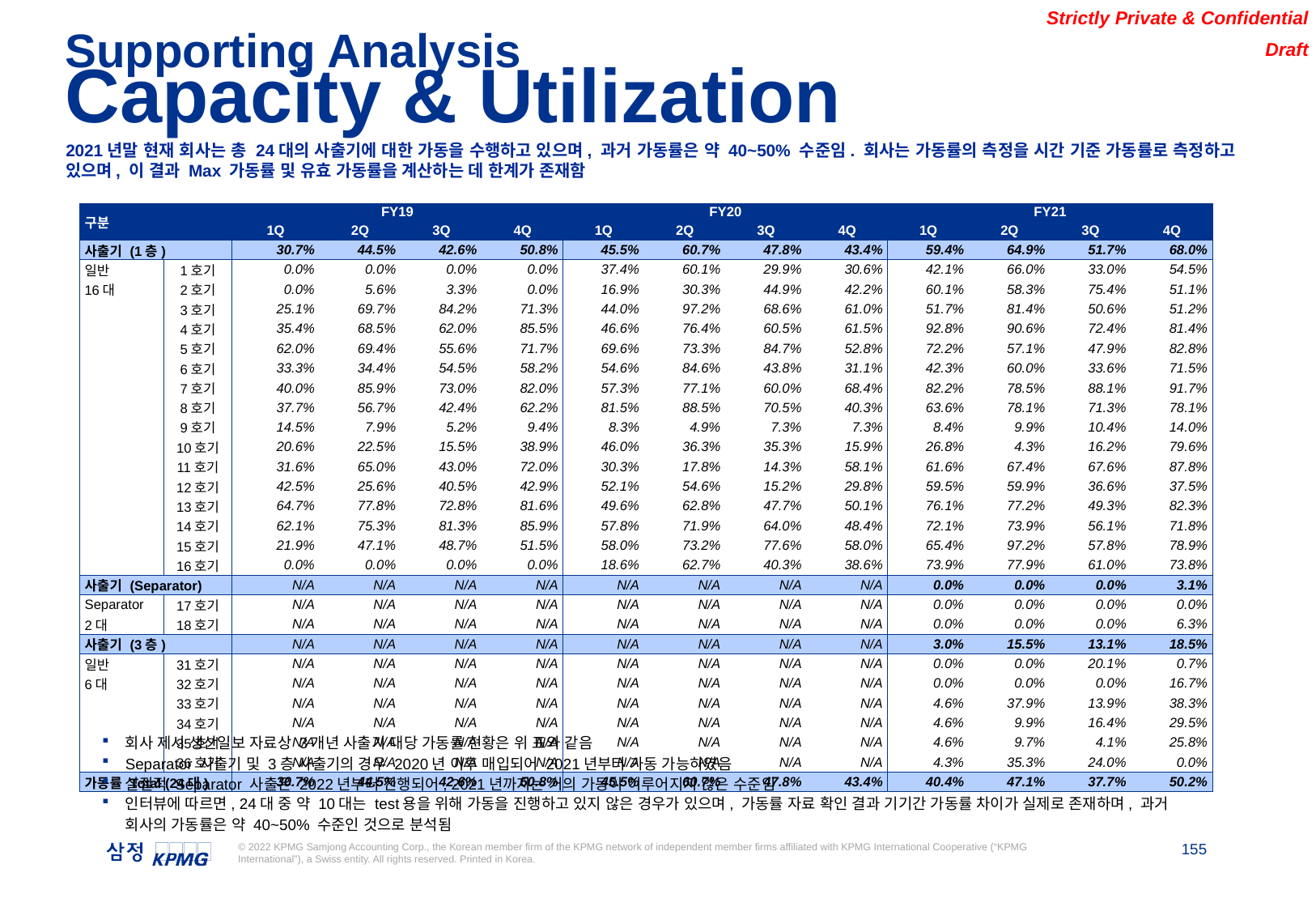

Supporting Analysis
Capacity & Utilization
2021년말 현재 회사는 총 24대의 사출기에 대한 가동을 수행하고 있으며, 과거 가동률은 약 40~50% 수준임. 회사는 가동률의 측정을 시간 기준 가동률로 측정하고 있으며, 이 결과 Max 가동률 및 유효 가동률을 계산하는 데 한계가 존재함
| 구분 |  | FY19 |  |  |  | FY20 |  |  |  | FY21 |  |  |  |
| --- | --- | --- | --- | --- | --- | --- | --- | --- | --- | --- | --- | --- | --- |
|  |  | 1Q | 2Q | 3Q | 4Q | 1Q | 2Q | 3Q | 4Q | 1Q | 2Q | 3Q | 4Q |
| 사출기 (1층) |  | 30.7% | 44.5% | 42.6% | 50.8% | 45.5% | 60.7% | 47.8% | 43.4% | 59.4% | 64.9% | 51.7% | 68.0% |
| 일반 | 1호기 | 0.0% | 0.0% | 0.0% | 0.0% | 37.4% | 60.1% | 29.9% | 30.6% | 42.1% | 66.0% | 33.0% | 54.5% |
| 16대 | 2호기 | 0.0% | 5.6% | 3.3% | 0.0% | 16.9% | 30.3% | 44.9% | 42.2% | 60.1% | 58.3% | 75.4% | 51.1% |
|  | 3호기 | 25.1% | 69.7% | 84.2% | 71.3% | 44.0% | 97.2% | 68.6% | 61.0% | 51.7% | 81.4% | 50.6% | 51.2% |
|  | 4호기 | 35.4% | 68.5% | 62.0% | 85.5% | 46.6% | 76.4% | 60.5% | 61.5% | 92.8% | 90.6% | 72.4% | 81.4% |
|  | 5호기 | 62.0% | 69.4% | 55.6% | 71.7% | 69.6% | 73.3% | 84.7% | 52.8% | 72.2% | 57.1% | 47.9% | 82.8% |
|  | 6호기 | 33.3% | 34.4% | 54.5% | 58.2% | 54.6% | 84.6% | 43.8% | 31.1% | 42.3% | 60.0% | 33.6% | 71.5% |
|  | 7호기 | 40.0% | 85.9% | 73.0% | 82.0% | 57.3% | 77.1% | 60.0% | 68.4% | 82.2% | 78.5% | 88.1% | 91.7% |
|  | 8호기 | 37.7% | 56.7% | 42.4% | 62.2% | 81.5% | 88.5% | 70.5% | 40.3% | 63.6% | 78.1% | 71.3% | 78.1% |
|  | 9호기 | 14.5% | 7.9% | 5.2% | 9.4% | 8.3% | 4.9% | 7.3% | 7.3% | 8.4% | 9.9% | 10.4% | 14.0% |
|  | 10호기 | 20.6% | 22.5% | 15.5% | 38.9% | 46.0% | 36.3% | 35.3% | 15.9% | 26.8% | 4.3% | 16.2% | 79.6% |
|  | 11호기 | 31.6% | 65.0% | 43.0% | 72.0% | 30.3% | 17.8% | 14.3% | 58.1% | 61.6% | 67.4% | 67.6% | 87.8% |
|  | 12호기 | 42.5% | 25.6% | 40.5% | 42.9% | 52.1% | 54.6% | 15.2% | 29.8% | 59.5% | 59.9% | 36.6% | 37.5% |
|  | 13호기 | 64.7% | 77.8% | 72.8% | 81.6% | 49.6% | 62.8% | 47.7% | 50.1% | 76.1% | 77.2% | 49.3% | 82.3% |
|  | 14호기 | 62.1% | 75.3% | 81.3% | 85.9% | 57.8% | 71.9% | 64.0% | 48.4% | 72.1% | 73.9% | 56.1% | 71.8% |
|  | 15호기 | 21.9% | 47.1% | 48.7% | 51.5% | 58.0% | 73.2% | 77.6% | 58.0% | 65.4% | 97.2% | 57.8% | 78.9% |
|  | 16호기 | 0.0% | 0.0% | 0.0% | 0.0% | 18.6% | 62.7% | 40.3% | 38.6% | 73.9% | 77.9% | 61.0% | 73.8% |
| 사출기 (Separator) |  | N/A | N/A | N/A | N/A | N/A | N/A | N/A | N/A | 0.0% | 0.0% | 0.0% | 3.1% |
| Separator | 17호기 | N/A | N/A | N/A | N/A | N/A | N/A | N/A | N/A | 0.0% | 0.0% | 0.0% | 0.0% |
| 2대 | 18호기 | N/A | N/A | N/A | N/A | N/A | N/A | N/A | N/A | 0.0% | 0.0% | 0.0% | 6.3% |
| 사출기 (3층) |  | N/A | N/A | N/A | N/A | N/A | N/A | N/A | N/A | 3.0% | 15.5% | 13.1% | 18.5% |
| 일반 | 31호기 | N/A | N/A | N/A | N/A | N/A | N/A | N/A | N/A | 0.0% | 0.0% | 20.1% | 0.7% |
| 6대 | 32호기 | N/A | N/A | N/A | N/A | N/A | N/A | N/A | N/A | 0.0% | 0.0% | 0.0% | 16.7% |
|  | 33호기 | N/A | N/A | N/A | N/A | N/A | N/A | N/A | N/A | 4.6% | 37.9% | 13.9% | 38.3% |
|  | 34호기 | N/A | N/A | N/A | N/A | N/A | N/A | N/A | N/A | 4.6% | 9.9% | 16.4% | 29.5% |
|  | 35호기 | N/A | N/A | N/A | N/A | N/A | N/A | N/A | N/A | 4.6% | 9.7% | 4.1% | 25.8% |
|  | 36호기 | N/A | N/A | N/A | N/A | N/A | N/A | N/A | N/A | 4.3% | 35.3% | 24.0% | 0.0% |
| 가동률 Total (24대) |  | 30.7% | 44.5% | 42.6% | 50.8% | 45.5% | 60.7% | 47.8% | 43.4% | 40.4% | 47.1% | 37.7% | 50.2% |
회사 제시 생산일보 자료상 3개년 사출기 대당 가동률 현황은 위 표와 같음
Separator 사출기 및 3층 사출기의 경우 2020년 이후 매입되어 2021년부터 가동 가능하였음
실질적 Separator 사출은 2022년부터 진행되어, 2021년까지는 거의 가동이 이루어지지 않은 수준임
인터뷰에 따르면, 24대 중 약 10대는 test용을 위해 가동을 진행하고 있지 않은 경우가 있으며, 가동률 자료 확인 결과 기기간 가동률 차이가 실제로 존재하며, 과거 회사의 가동률은 약 40~50% 수준인 것으로 분석됨